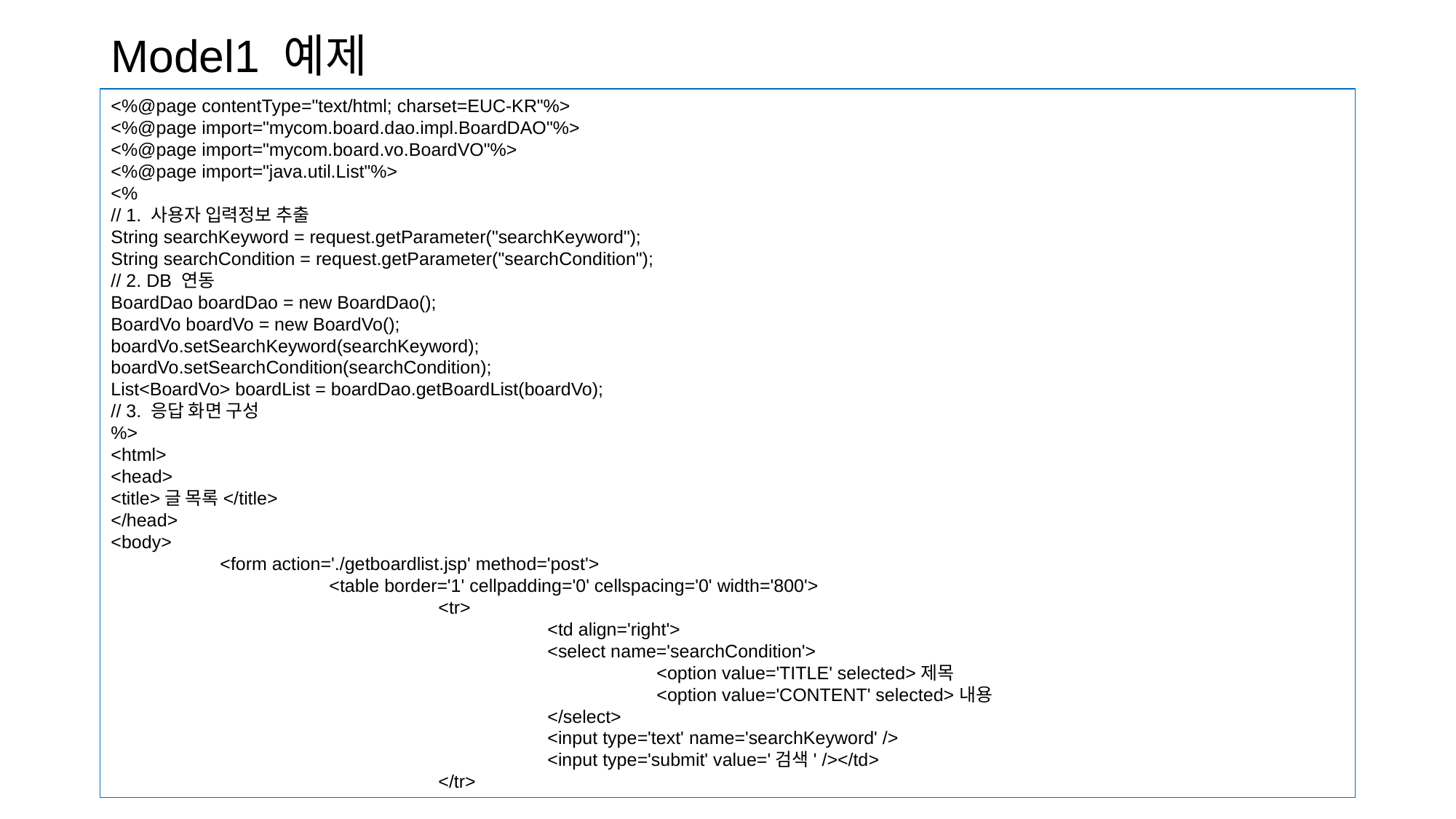

# Model1 예제
<%@page contentType="text/html; charset=EUC-KR"%>
<%@page import="mycom.board.dao.impl.BoardDAO"%>
<%@page import="mycom.board.vo.BoardVO"%>
<%@page import="java.util.List"%>
<%
// 1. 사용자 입력정보 추출
String searchKeyword = request.getParameter("searchKeyword");
String searchCondition = request.getParameter("searchCondition");
// 2. DB 연동
BoardDao boardDao = new BoardDao();
BoardVo boardVo = new BoardVo();
boardVo.setSearchKeyword(searchKeyword);
boardVo.setSearchCondition(searchCondition);
List<BoardVo> boardList = boardDao.getBoardList(boardVo);
// 3. 응답 화면 구성
%>
<html>
<head>
<title>글 목록</title>
</head>
<body>
	<form action='./getboardlist.jsp' method='post'>
		<table border='1' cellpadding='0' cellspacing='0' width='800'>
			<tr>
				<td align='right'>
				<select name='searchCondition'>
					<option value='TITLE' selected>제목
					<option value='CONTENT' selected>내용
				</select>
				<input type='text' name='searchKeyword' />
				<input type='submit' value='검색' /></td>
			</tr>